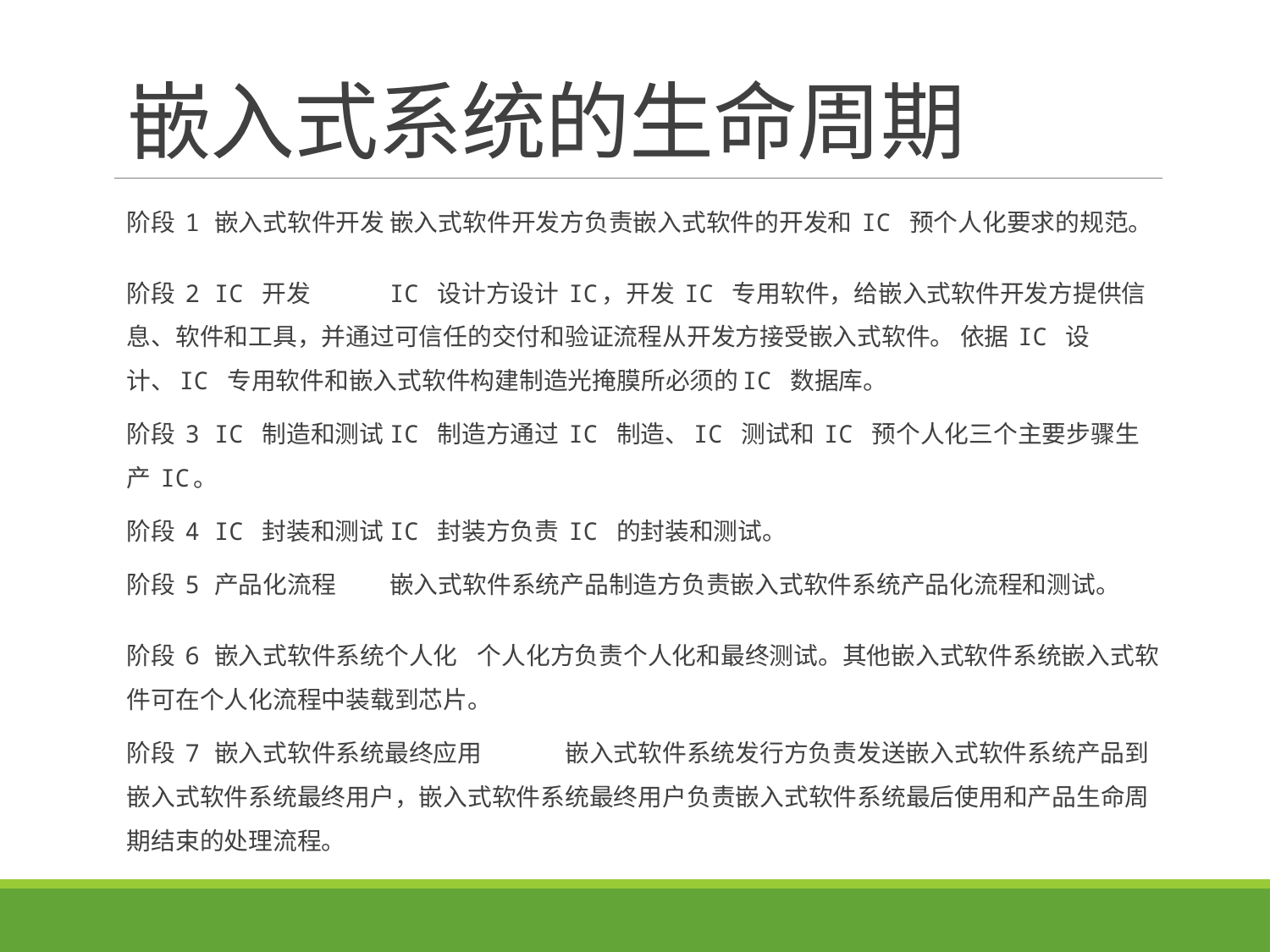

# 嵌入式系统的生命周期
阶段 1	嵌入式软件开发		嵌入式软件开发方负责嵌入式软件的开发和 IC 预个人化要求的规范。
阶段 2	IC 开发	IC 设计方设计 IC，开发 IC 专用软件，给嵌入式软件开发方提供信息、软件和工具，并通过可信任的交付和验证流程从开发方接受嵌入式软件。 依据 IC 设计、IC 专用软件和嵌入式软件构建制造光掩膜所必须的IC 数据库。
阶段 3	IC 制造和测试	IC 制造方通过 IC 制造、IC 测试和 IC 预个人化三个主要步骤生产 IC。
阶段 4	IC 封装和测试	IC 封装方负责 IC 的封装和测试。
阶段 5	产品化流程	嵌入式软件系统产品制造方负责嵌入式软件系统产品化流程和测试。
阶段 6	嵌入式软件系统个人化		个人化方负责个人化和最终测试。其他嵌入式软件系统嵌入式软件可在个人化流程中装载到芯片。
阶段 7	嵌入式软件系统最终应用	嵌入式软件系统发行方负责发送嵌入式软件系统产品到嵌入式软件系统最终用户，嵌入式软件系统最终用户负责嵌入式软件系统最后使用和产品生命周期结束的处理流程。